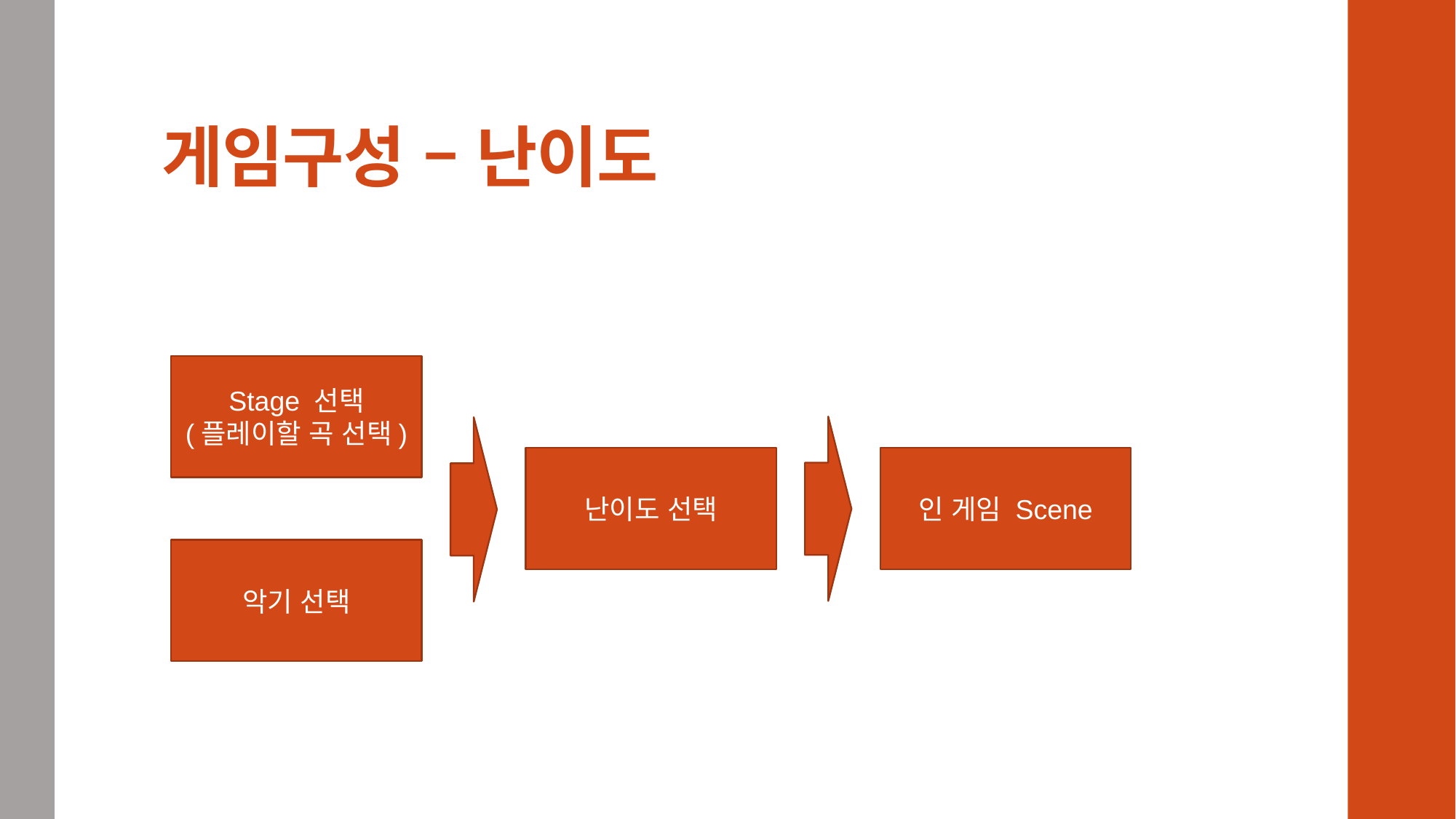

# 게임구성 – 난이도
Stage 선택
(플레이할 곡 선택)

난이도 선택
인 게임 Scene
악기 선택